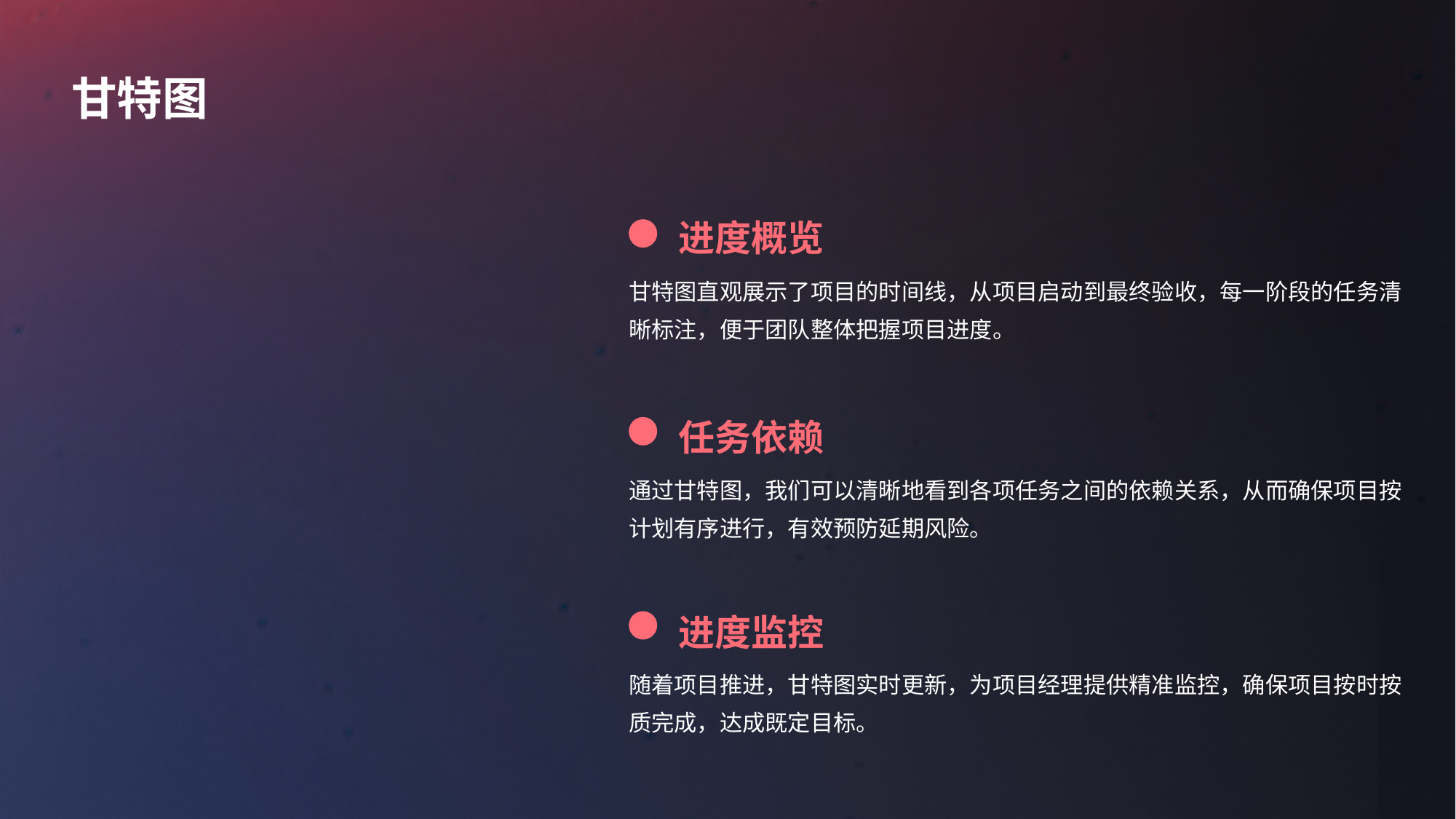

甘特图
进度概览

甘特图直观展示了项目的时间线，从项目启动到最终验收，每一阶段的任务清晰标注，便于团队整体把握项目进度。
任务依赖

通过甘特图，我们可以清晰地看到各项任务之间的依赖关系，从而确保项目按计划有序进行，有效预防延期风险。
进度监控

随着项目推进，甘特图实时更新，为项目经理提供精准监控，确保项目按时按质完成，达成既定目标。